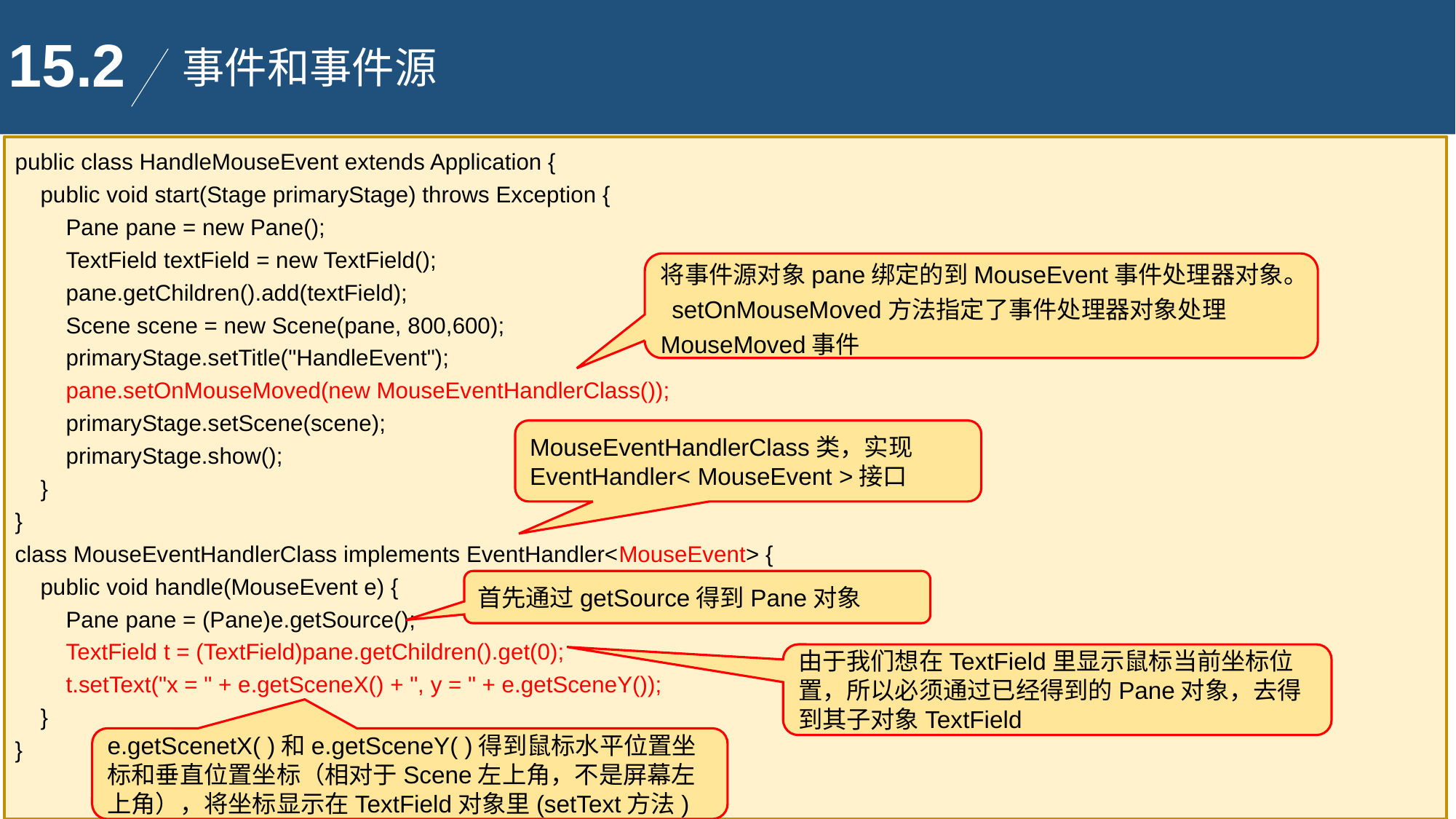

15.2
事件和事件源

public class HandleMouseEvent extends Application {
    public void start(Stage primaryStage) throws Exception {
        Pane pane = new Pane();
        TextField textField = new TextField();
        pane.getChildren().add(textField);
        Scene scene = new Scene(pane, 800,600);
        primaryStage.setTitle("HandleEvent");
        pane.setOnMouseMoved(new MouseEventHandlerClass());
        primaryStage.setScene(scene);
        primaryStage.show();
    }
}
class MouseEventHandlerClass implements EventHandler<MouseEvent> {
    public void handle(MouseEvent e) {
        Pane pane = (Pane)e.getSource();
        TextField t = (TextField)pane.getChildren().get(0);
        t.setText("x = " + e.getSceneX() + ", y = " + e.getSceneY());
    }
}
将事件源对象pane绑定的到MouseEvent事件处理器对象。 setOnMouseMoved方法指定了事件处理器对象处理MouseMoved事件
MouseEventHandlerClass类，实现EventHandler< MouseEvent >接口
首先通过getSource得到Pane对象
由于我们想在TextField里显示鼠标当前坐标位置，所以必须通过已经得到的Pane对象，去得到其子对象TextField
e.getScenetX( )和e.getSceneY( )得到鼠标水平位置坐标和垂直位置坐标（相对于Scene左上角，不是屏幕左上角），将坐标显示在TextField对象里(setText方法)